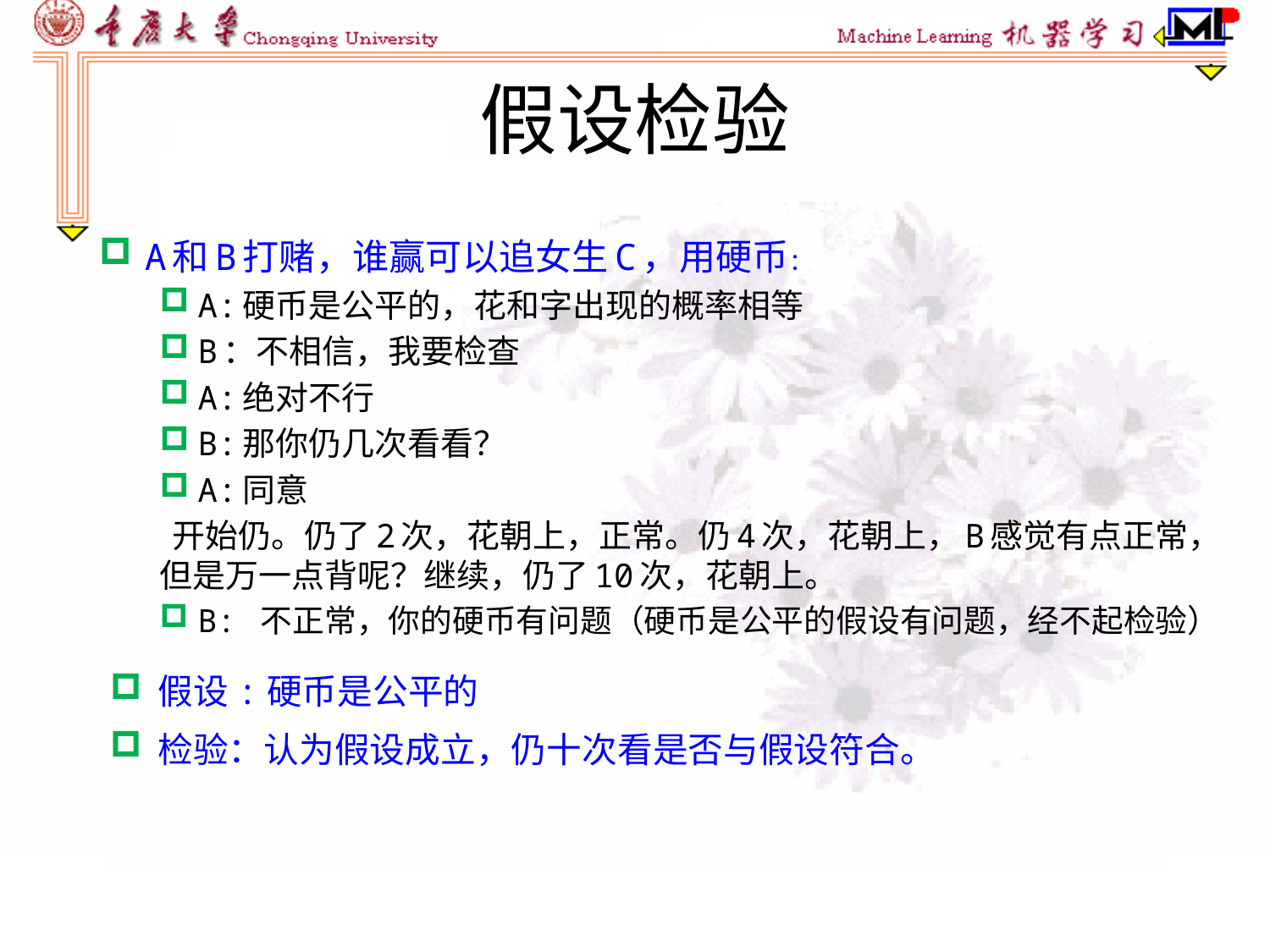

# 假设检验
A和B打赌，谁赢可以追女生C，用硬币：
A:硬币是公平的，花和字出现的概率相等
B：不相信，我要检查
A:绝对不行
B:那你仍几次看看？
A:同意
 开始仍。仍了2次，花朝上，正常。仍4次，花朝上，B感觉有点正常，但是万一点背呢？继续，仍了10次，花朝上。
B: 不正常，你的硬币有问题（硬币是公平的假设有问题，经不起检验）
假设:硬币是公平的
检验：认为假设成立，仍十次看是否与假设符合。